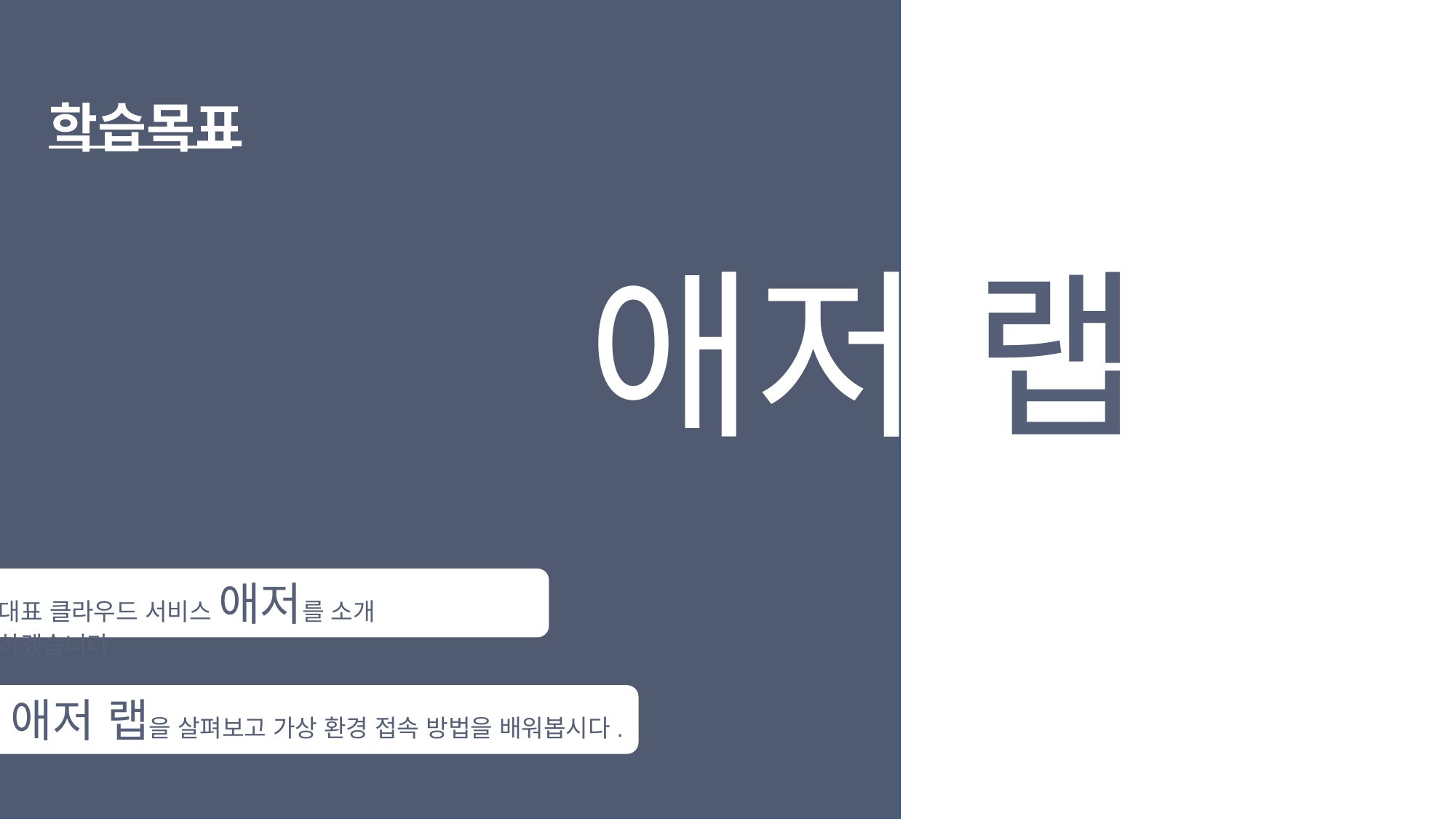

학습목표
애저 랩

대표 클라우드 서비스 애저를 소개 하겠습니다.

애저 랩을 살펴보고 가상 환경 접속 방법을 배워봅시다.